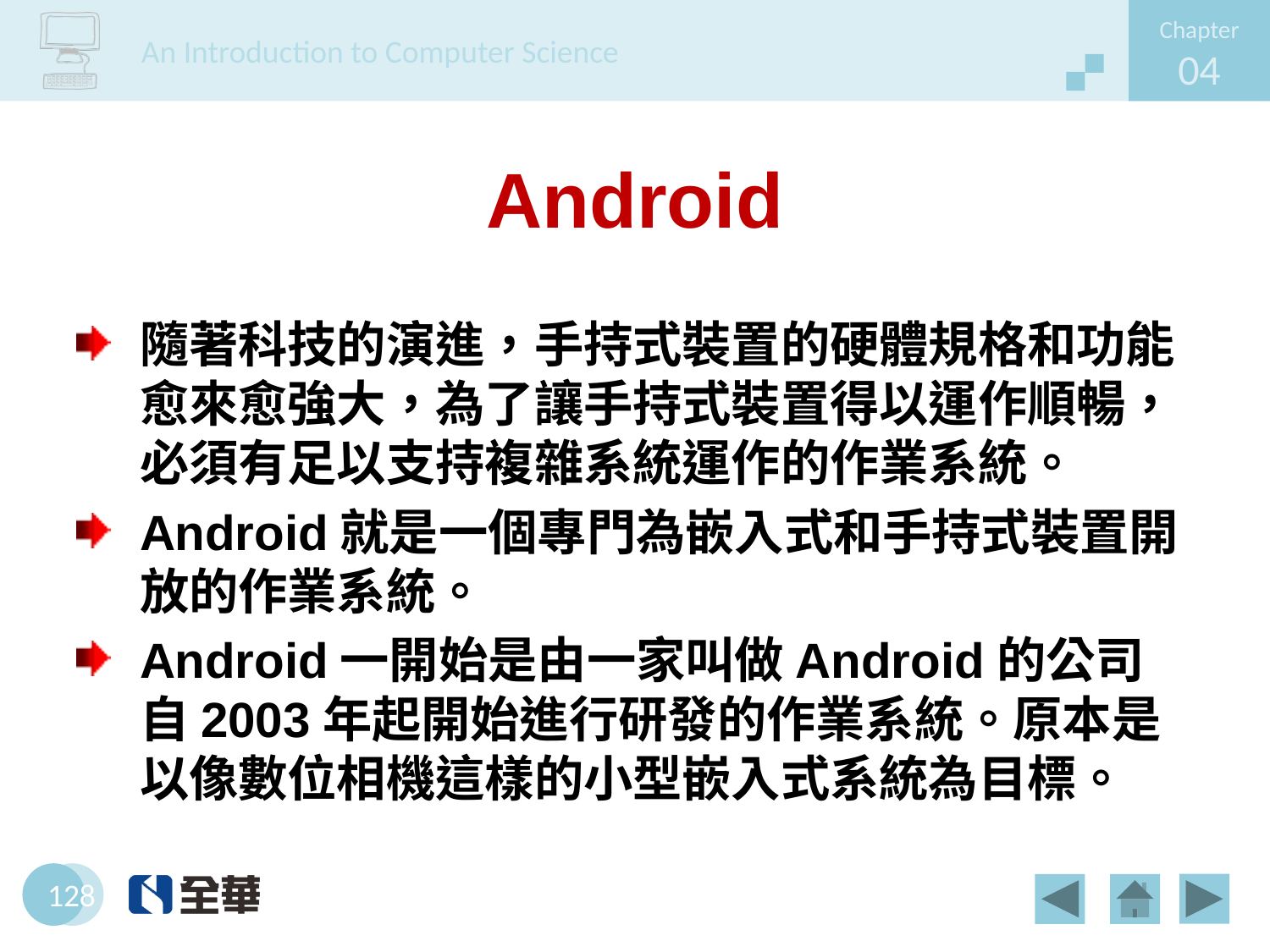

# Android
隨著科技的演進，手持式裝置的硬體規格和功能愈來愈強大，為了讓手持式裝置得以運作順暢，必須有足以支持複雜系統運作的作業系統。
Android就是一個專門為嵌入式和手持式裝置開放的作業系統。
Android一開始是由一家叫做Android的公司自2003年起開始進行研發的作業系統。原本是以像數位相機這樣的小型嵌入式系統為目標。